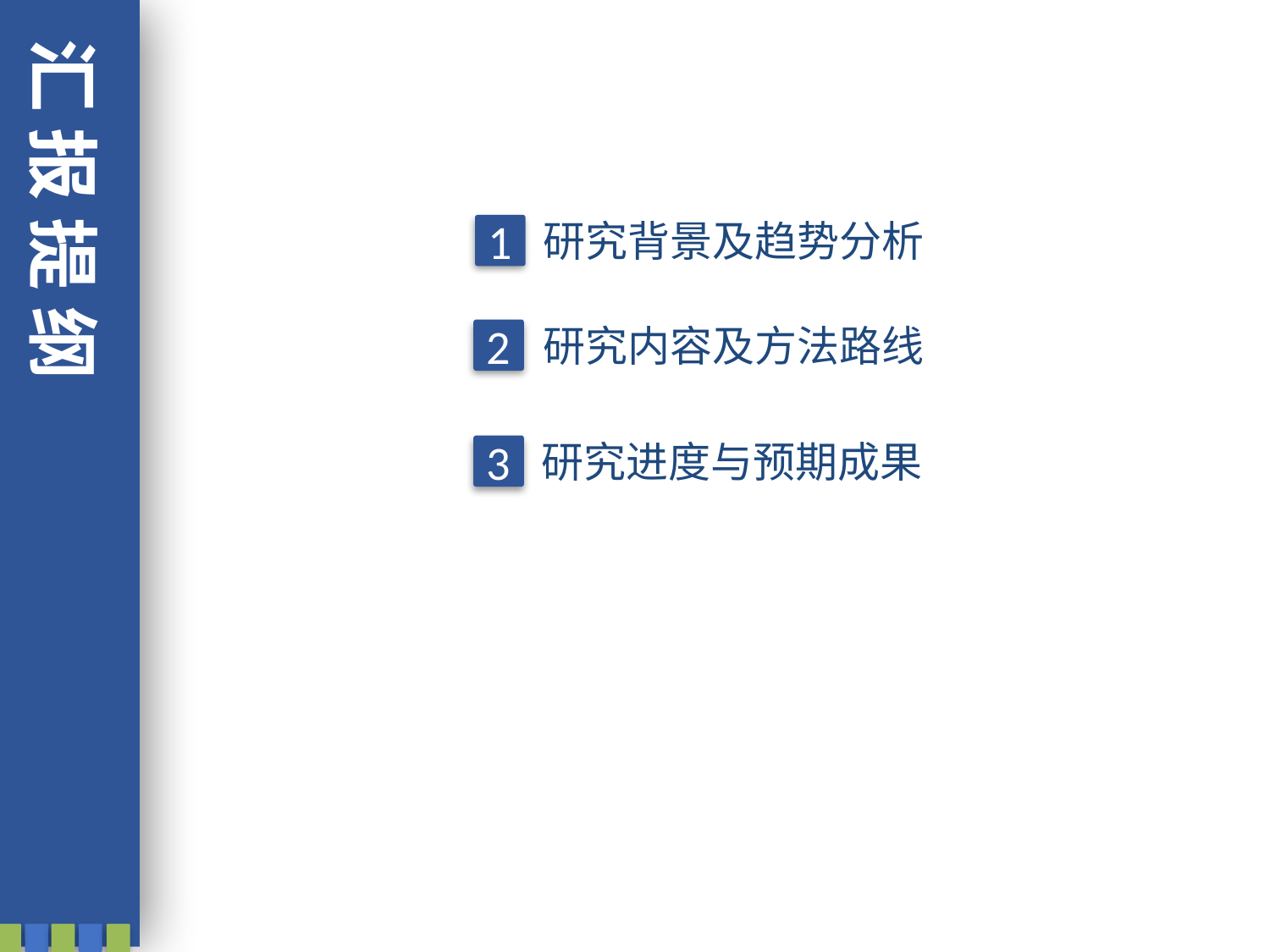

汇 报 提 纲

研究背景及趋势分析
1
研究内容及方法路线
2
研究进度与预期成果
3